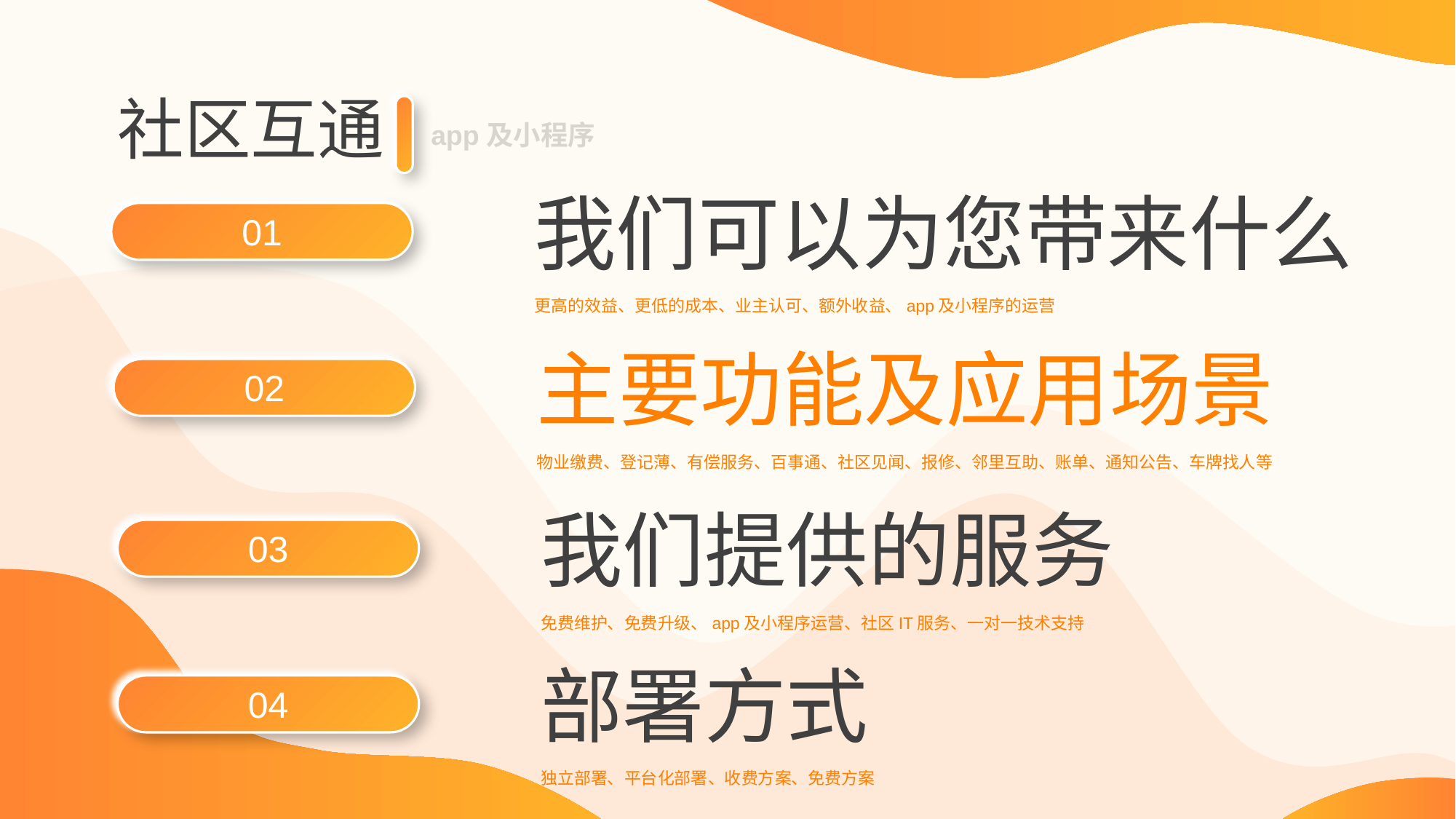

社区互通

app及小程序
我们可以为您带来什么

01
更高的效益、更低的成本、业主认可、额外收益、app及小程序的运营
主要功能及应用场景

02
物业缴费、登记薄、有偿服务、百事通、社区见闻、报修、邻里互助、账单、通知公告、车牌找人等
我们提供的服务

03
免费维护、免费升级、app及小程序运营、社区IT服务、一对一技术支持
部署方式

04
独立部署、平台化部署、收费方案、免费方案